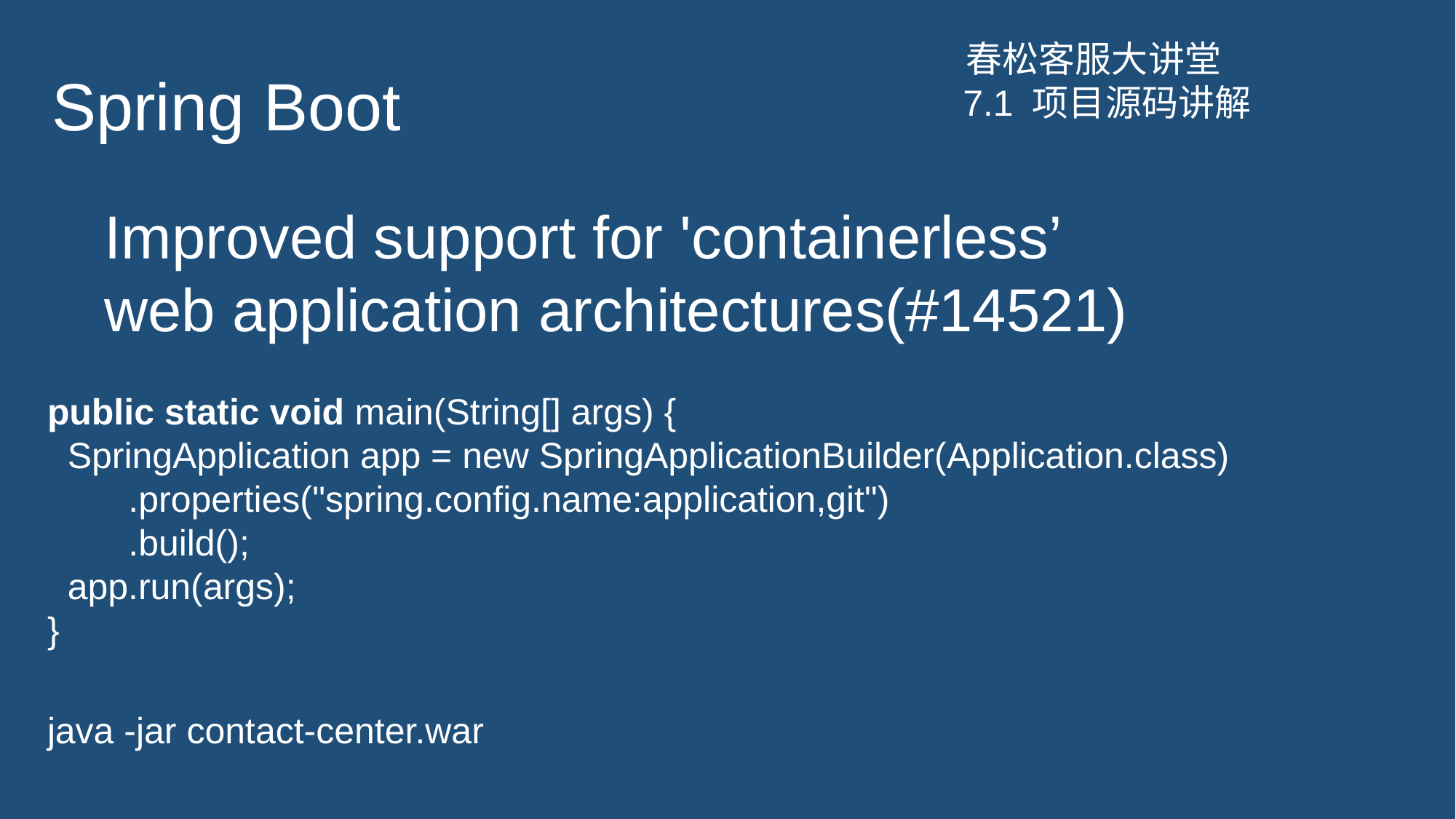

# Spring Boot
春松客服大讲堂
7.1 项目源码讲解
Improved support for 'containerless’
web application architectures(#14521)

public static void main(String[] args) {
  SpringApplication app = new SpringApplicationBuilder(Application.class)
        .properties("spring.config.name:application,git")
        .build();
  app.run(args);
}
java -jar contact-center.war